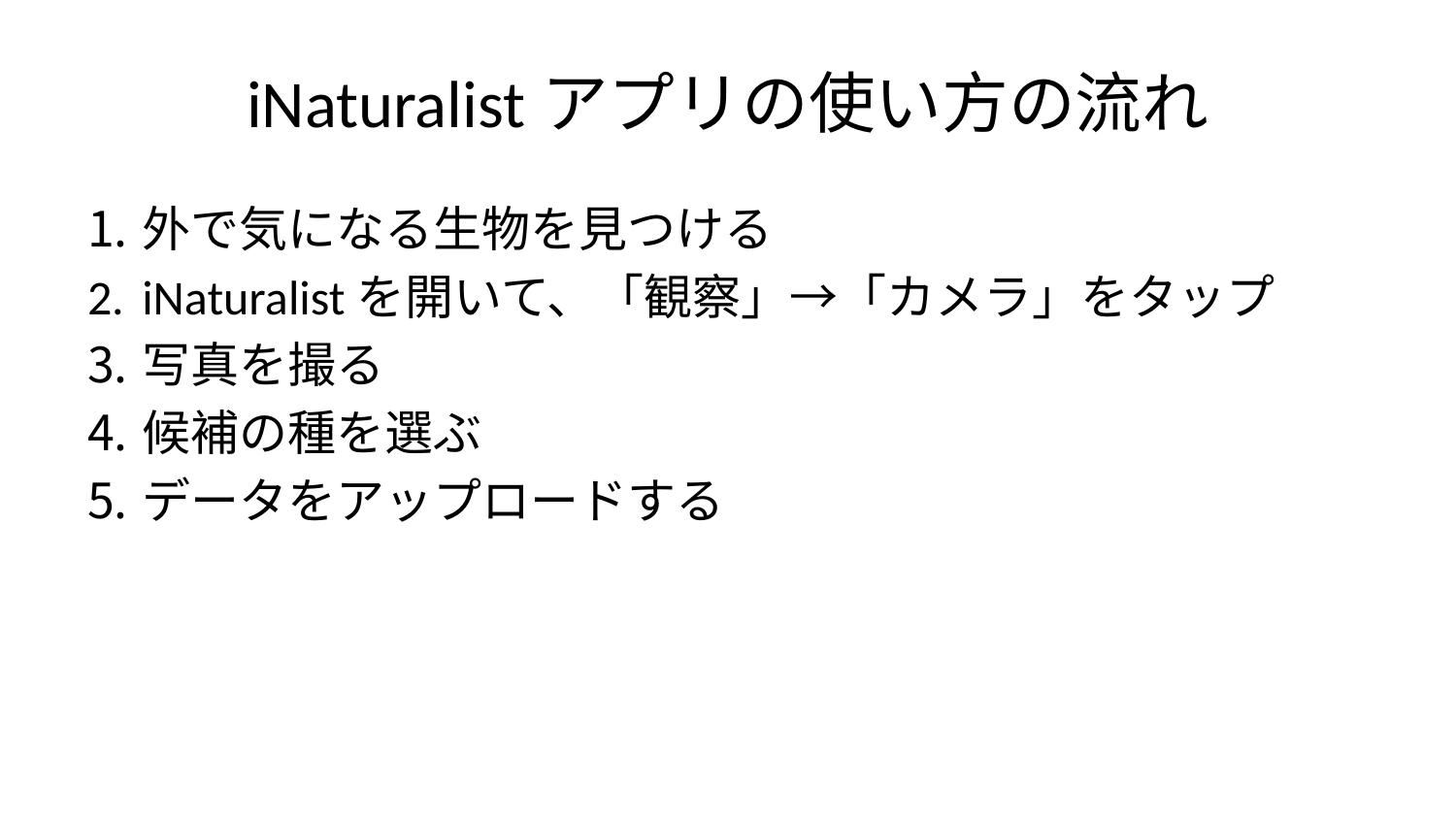

# iNaturalistアプリの使い方の流れ
外で気になる生物を見つける
iNaturalistを開いて、「観察」→「カメラ」をタップ
写真を撮る
候補の種を選ぶ
データをアップロードする